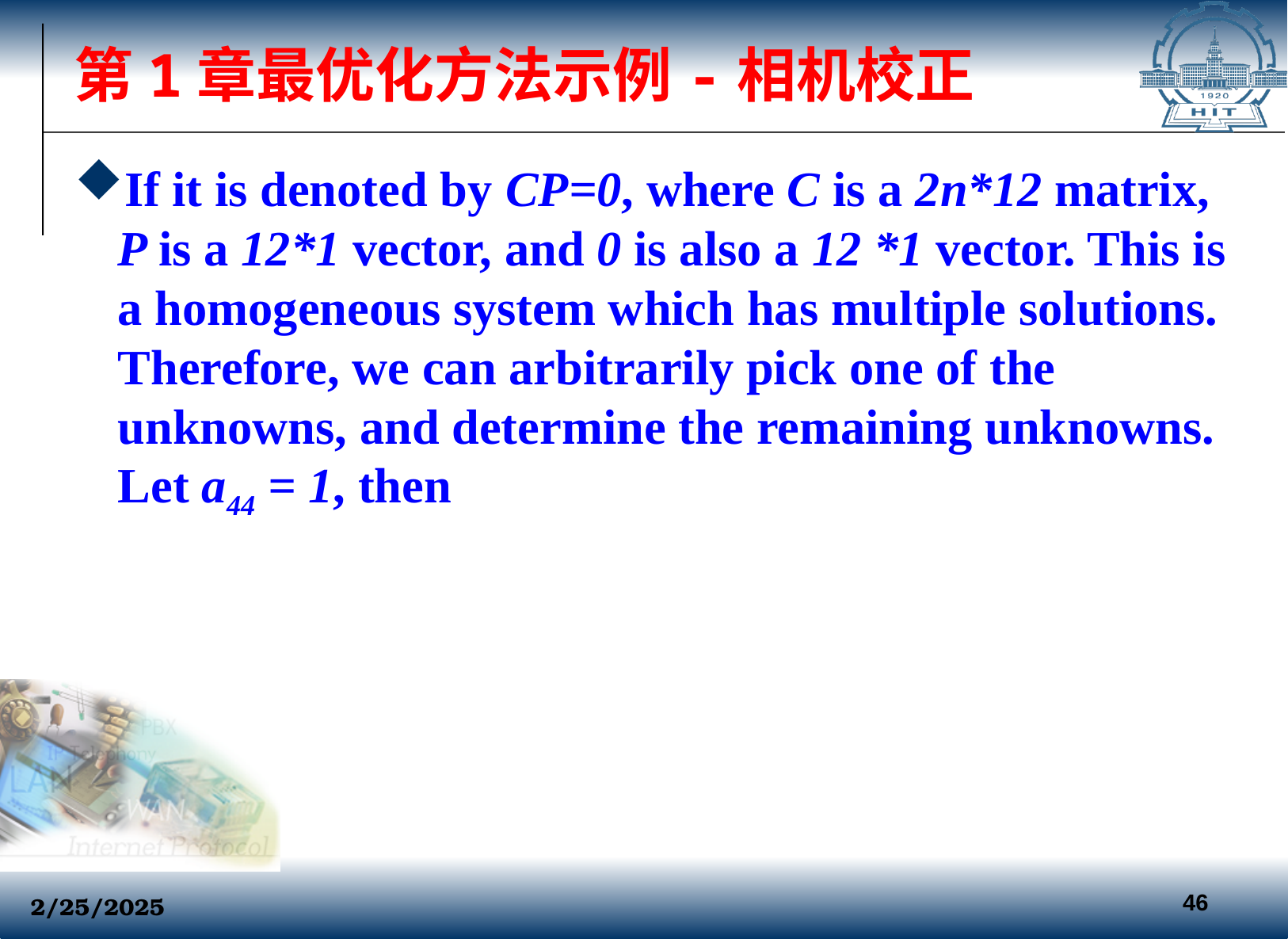

# 第1章最优化方法示例-相机校正
If it is denoted by CP=0, where C is a 2n*12 matrix, P is a 12*1 vector, and 0 is also a 12 *1 vector. This is a homogeneous system which has multiple solutions. Therefore, we can arbitrarily pick one of the unknowns, and determine the remaining unknowns. Let a44 = 1, then